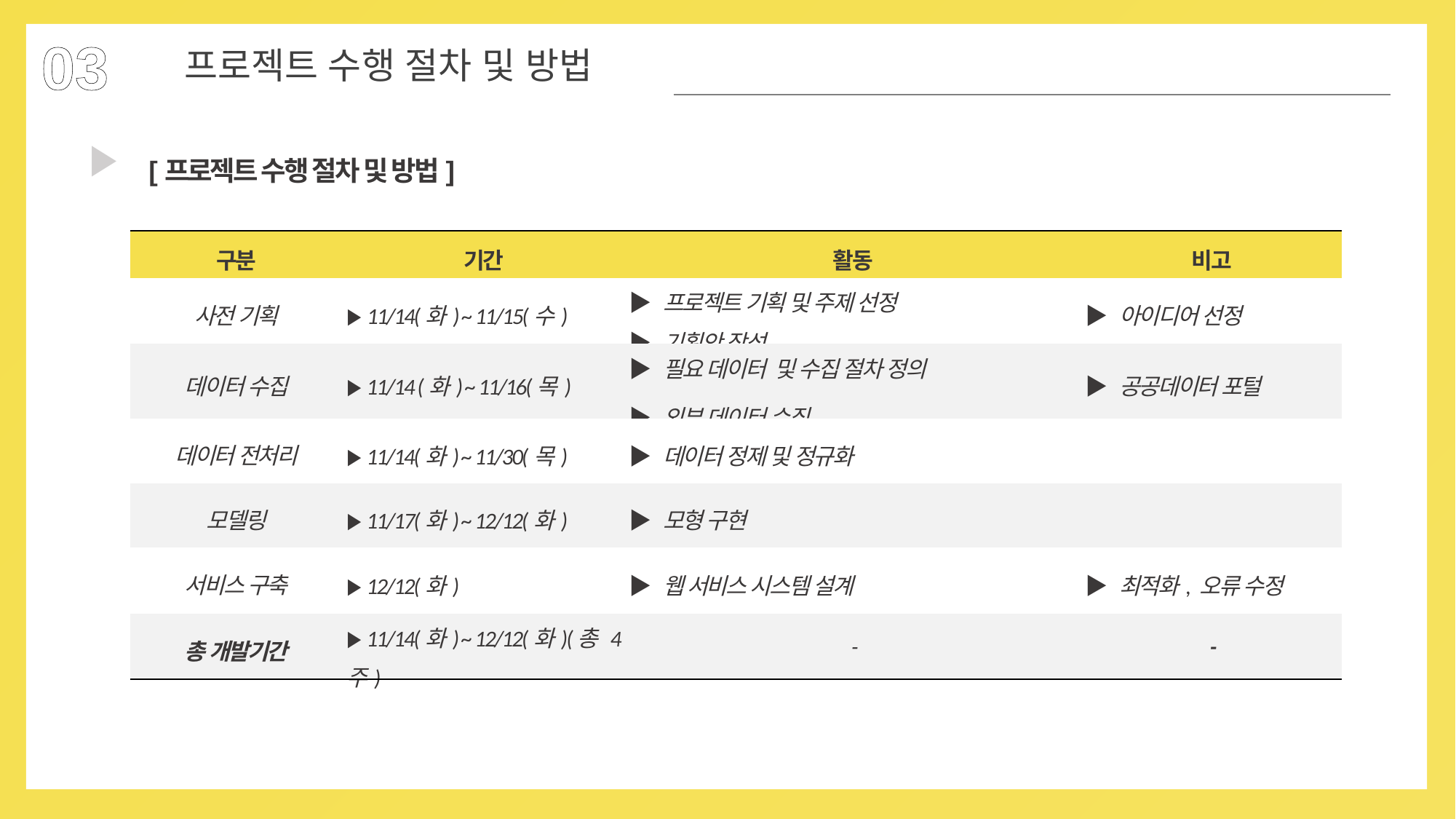

03

프로젝트 수행 절차 및 방법
▶
[프로젝트 수행 절차 및 방법]
| 구분 | 기간 | 활동 | 비고 |
| --- | --- | --- | --- |
| 사전 기획 | ▶ 11/14(화) ~ 11/15(수) | ▶ 프로젝트 기획 및 주제 선정 ▶ 기획안 작성 | ▶ 아이디어 선정 |
| 데이터 수집 | ▶ 11/14 (화) ~ 11/16(목) | ▶ 필요 데이터 및 수집 절차 정의 ▶ 외부 데이터 수집 | ▶ 공공데이터 포털 |
| 데이터 전처리 | ▶ 11/14(화) ~ 11/30(목) | ▶ 데이터 정제 및 정규화 |  |
| 모델링 | ▶ 11/17(화) ~ 12/12(화) | ▶ 모형 구현 |  |
| 서비스 구축 | ▶ 12/12(화) | ▶ 웹 서비스 시스템 설계 | ▶ 최적화, 오류 수정 |
| 총 개발기간 | ▶ 11/14(화) ~ 12/12(화)(총 4주) | - | - |